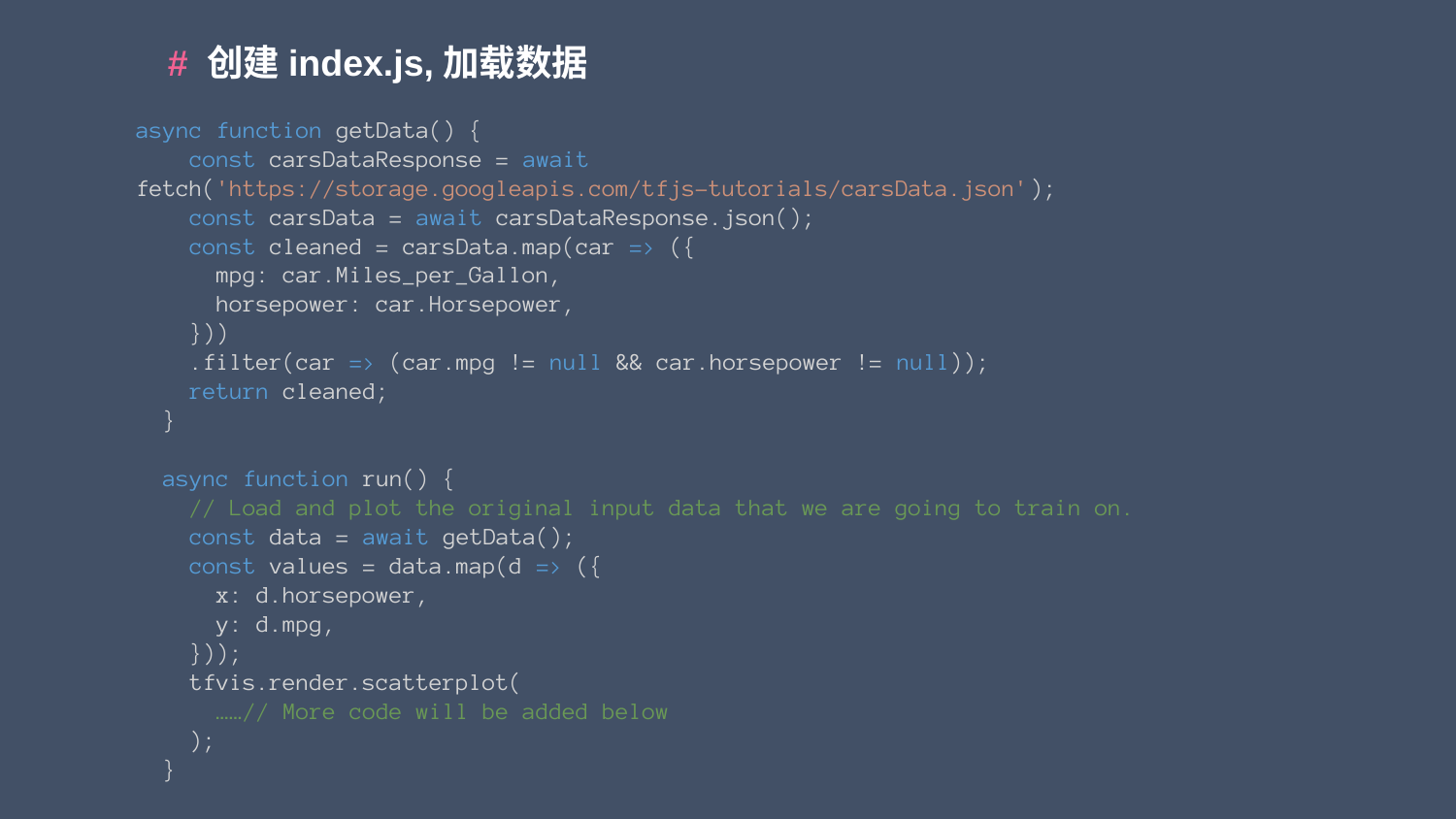

# 创建index.js,加载数据
async function getData() {
    const carsDataResponse = await fetch('https://storage.googleapis.com/tfjs-tutorials/carsData.json');
    const carsData = await carsDataResponse.json();
    const cleaned = carsData.map(car => ({
      mpg: car.Miles_per_Gallon,
      horsepower: car.Horsepower,
    }))
    .filter(car => (car.mpg != null && car.horsepower != null));
    return cleaned;
  }

  async function run() {
    // Load and plot the original input data that we are going to train on.
    const data = await getData();
    const values = data.map(d => ({
      x: d.horsepower,
      y: d.mpg,
    }));
    tfvis.render.scatterplot(
      ……// More code will be added below
    );
  }